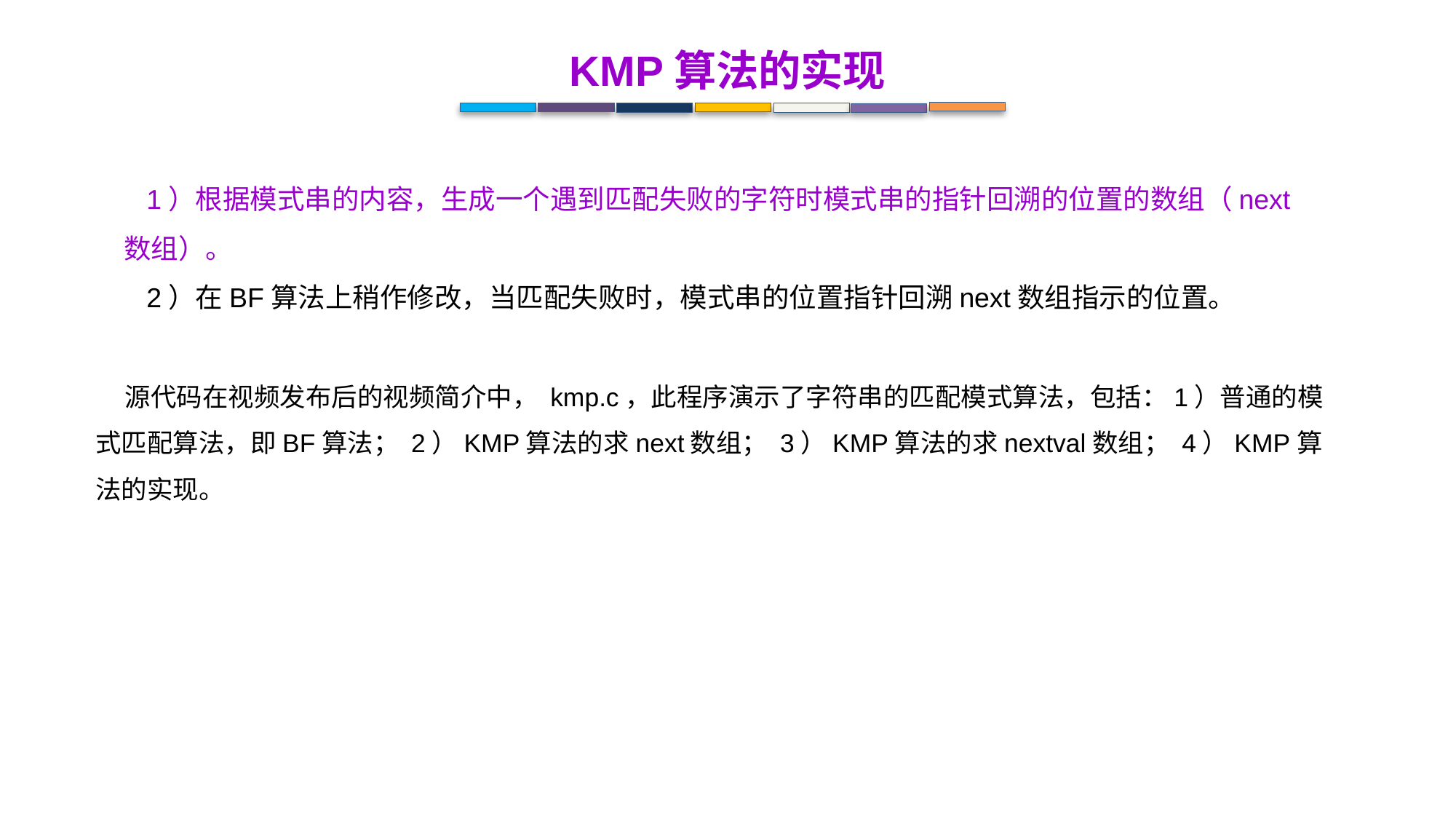

KMP算法的实现

   1）根据模式串的内容，生成一个遇到匹配失败的字符时模式串的指针回溯的位置的数组（next数组）。
   2）在BF算法上稍作修改，当匹配失败时，模式串的位置指针回溯next数组指示的位置。
    源代码在视频发布后的视频简介中， kmp.c，此程序演示了字符串的匹配模式算法，包括：1）普通的模式匹配算法，即BF算法； 2）KMP算法的求next数组； 3）KMP算法的求nextval数组； 4）KMP算法的实现。